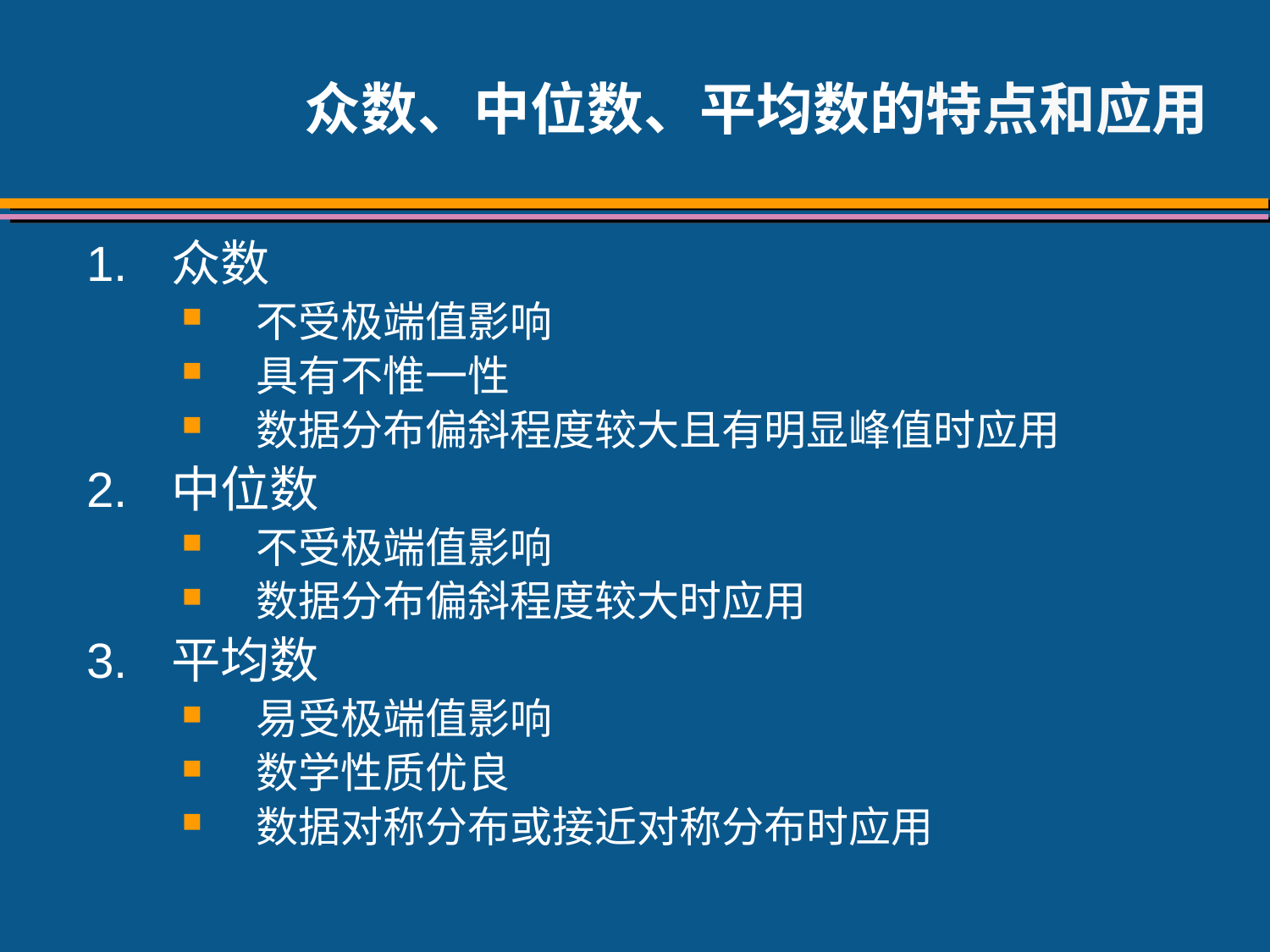

# 众数、中位数、平均数的特点和应用
众数
不受极端值影响
具有不惟一性
数据分布偏斜程度较大且有明显峰值时应用
中位数
不受极端值影响
数据分布偏斜程度较大时应用
平均数
易受极端值影响
数学性质优良
数据对称分布或接近对称分布时应用